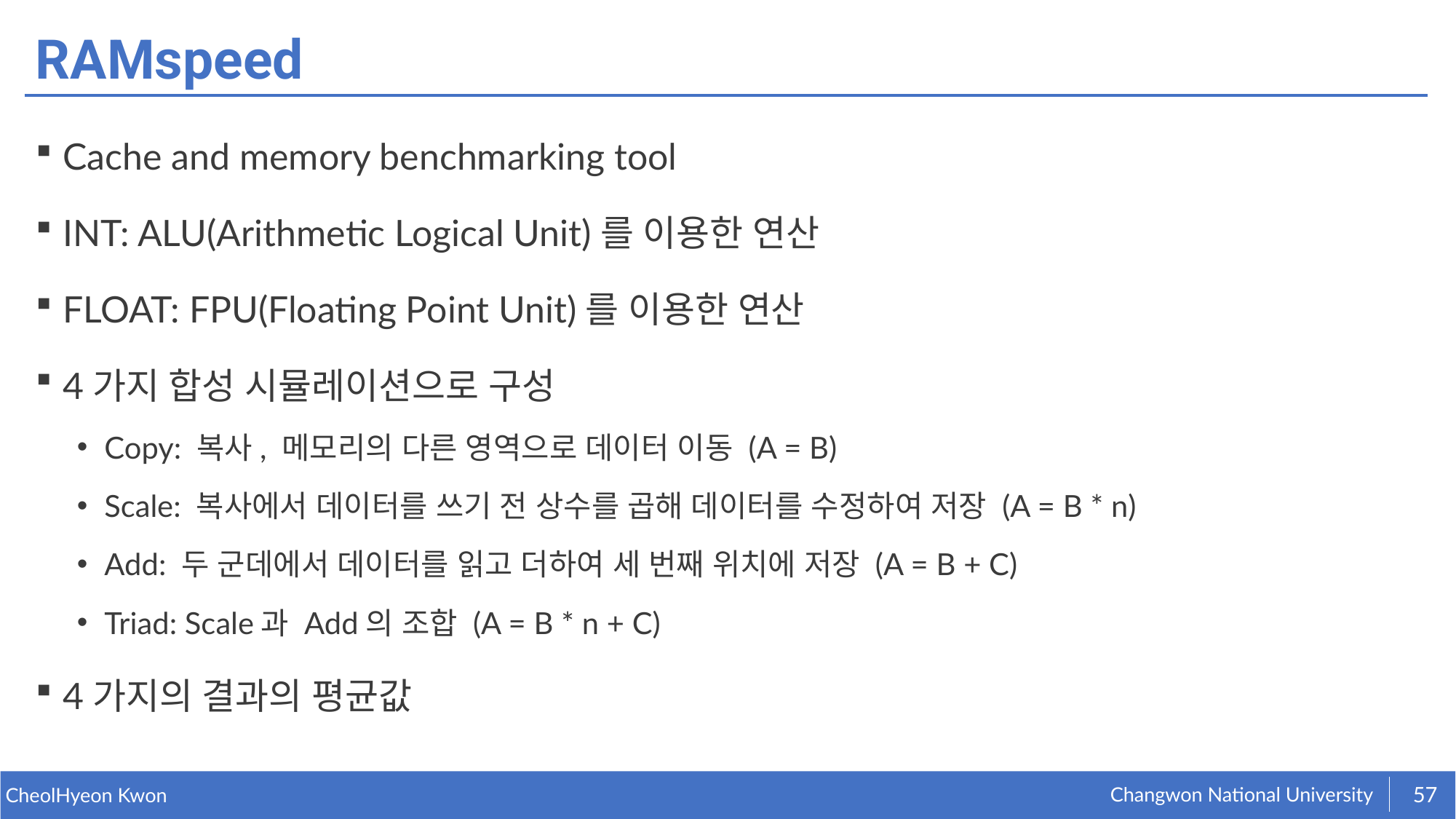

# RAMspeed
Cache and memory benchmarking tool
INT: ALU(Arithmetic Logical Unit)를 이용한 연산
FLOAT: FPU(Floating Point Unit)를 이용한 연산
4가지 합성 시뮬레이션으로 구성
Copy: 복사, 메모리의 다른 영역으로 데이터 이동 (A = B)
Scale: 복사에서 데이터를 쓰기 전 상수를 곱해 데이터를 수정하여 저장 (A = B * n)
Add: 두 군데에서 데이터를 읽고 더하여 세 번째 위치에 저장 (A = B + C)
Triad: Scale과 Add의 조합 (A = B * n + C)
4가지의 결과의 평균값

57